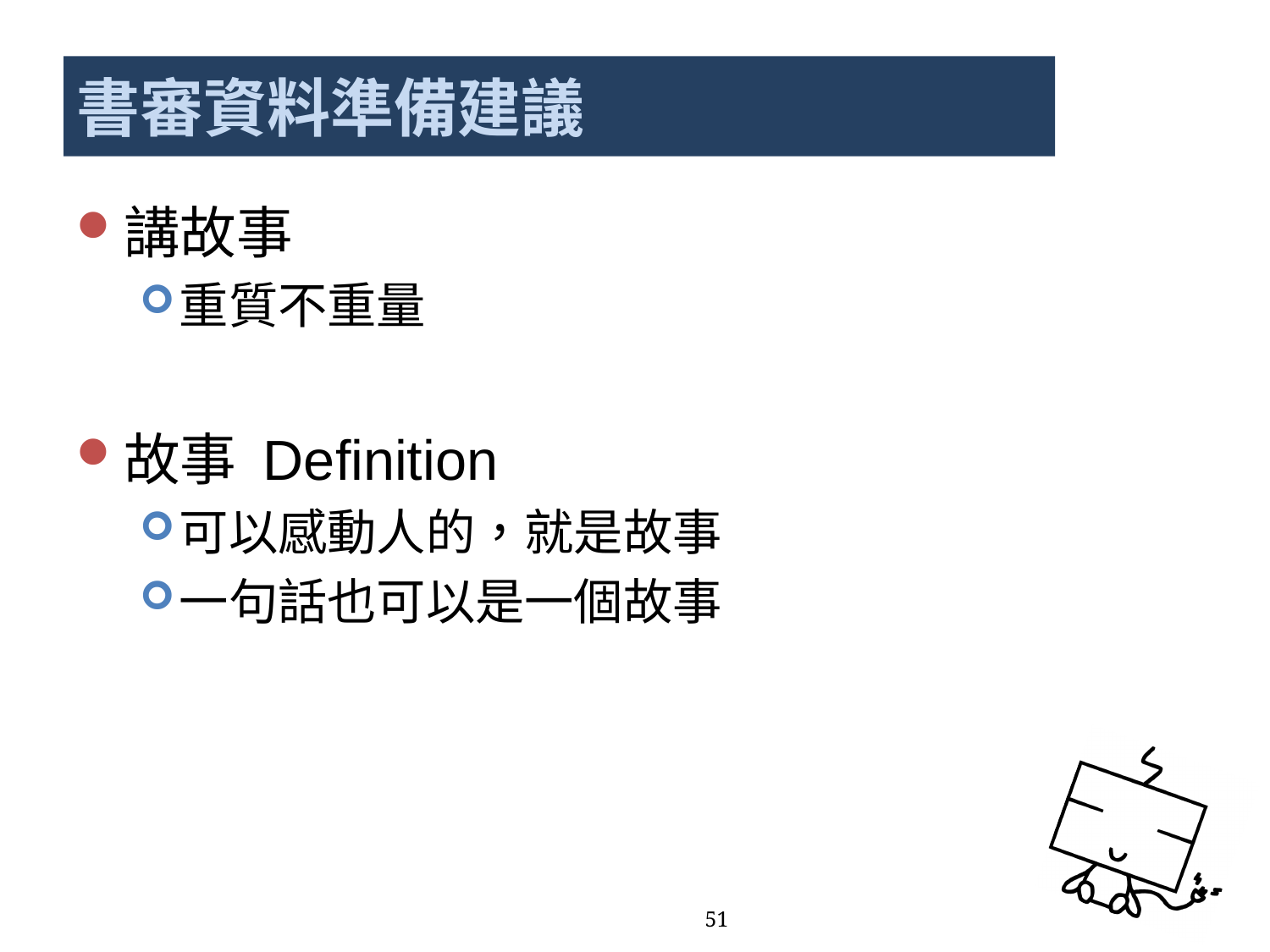

# 書審資料準備建議
講故事
重質不重量

故事 Definition
可以感動人的，就是故事
一句話也可以是一個故事

51